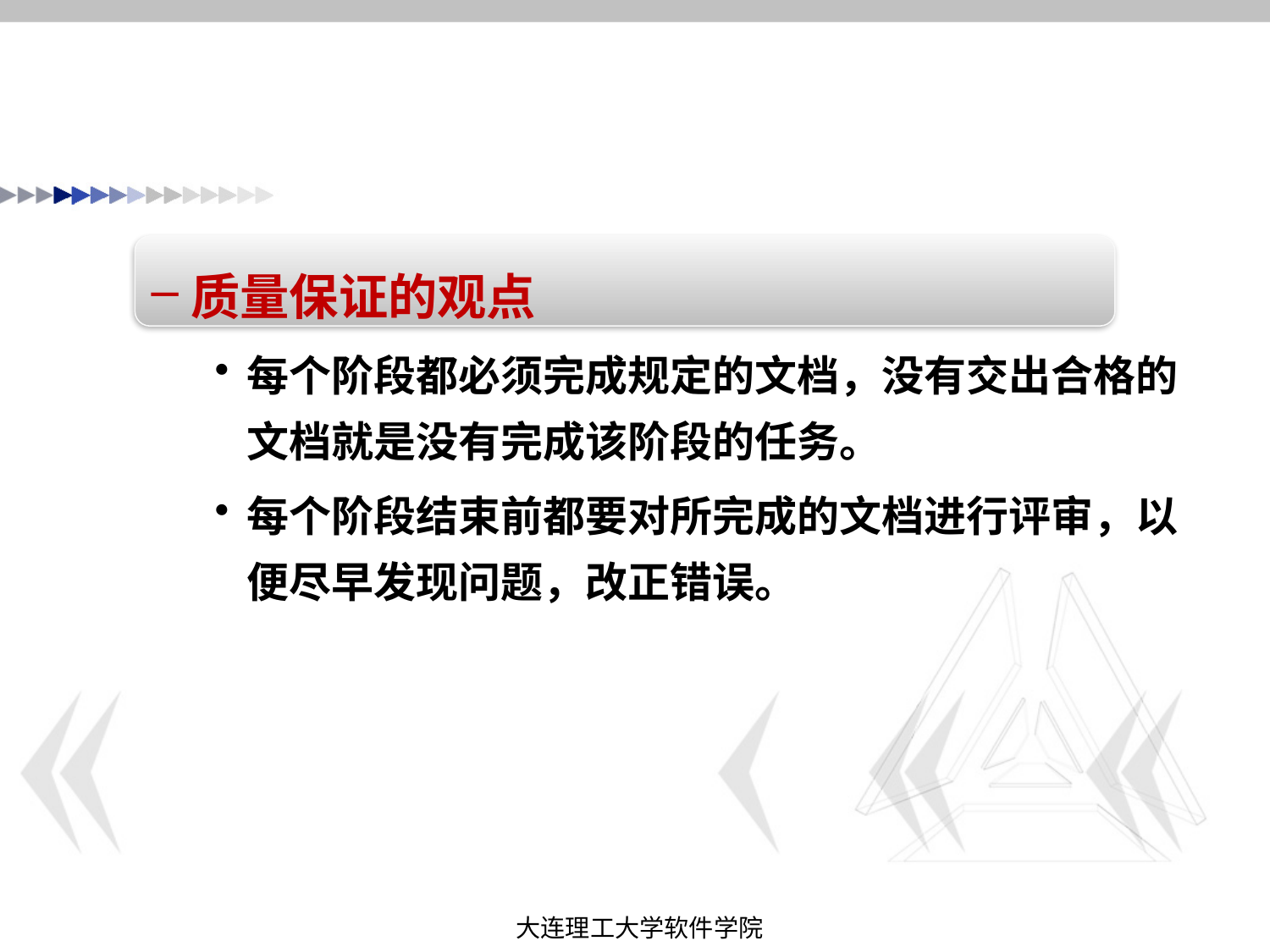

#

质量保证的观点
每个阶段都必须完成规定的文档，没有交出合格的文档就是没有完成该阶段的任务。
每个阶段结束前都要对所完成的文档进行评审，以便尽早发现问题，改正错误。

大连理工大学软件学院
14